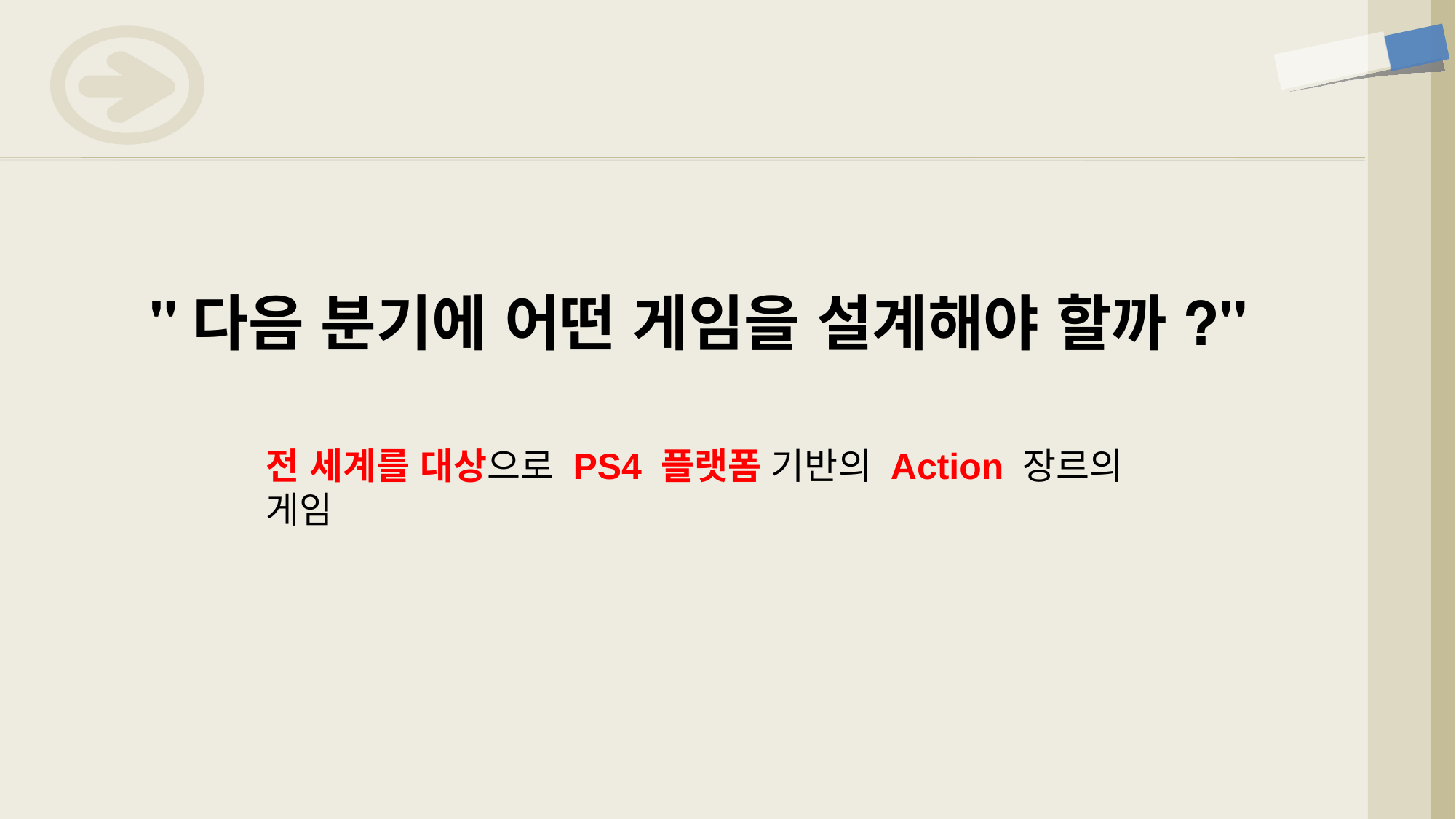

"다음 분기에 어떤 게임을 설계해야 할까?"
전 세계를 대상으로 PS4 플랫폼 기반의 Action 장르의 게임